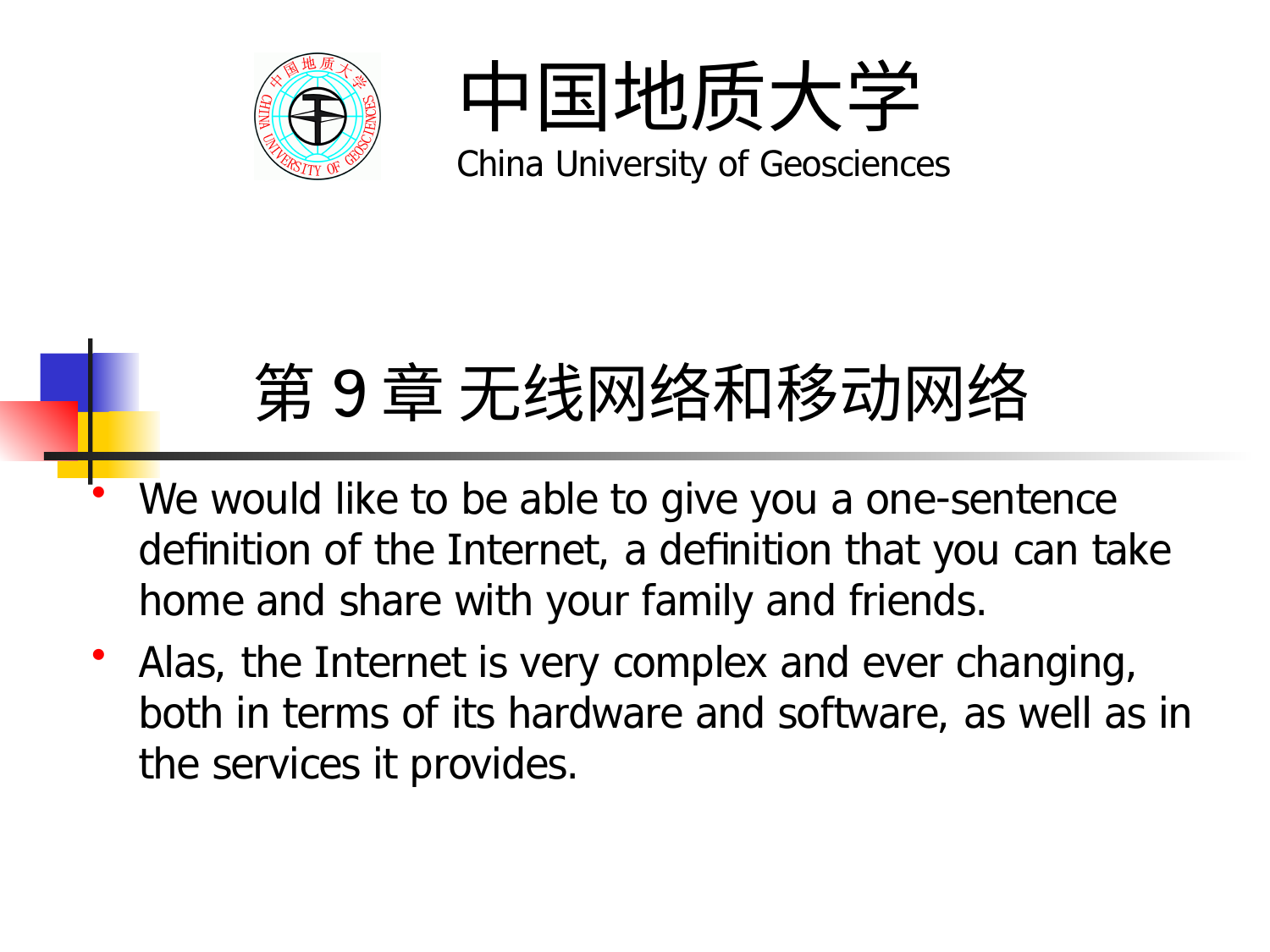

# 第9章 无线网络和移动网络
We would like to be able to give you a one-sentence definition of the Internet, a definition that you can take home and share with your family and friends.
Alas, the Internet is very complex and ever changing, both in terms of its hardware and software, as well as in the services it provides.